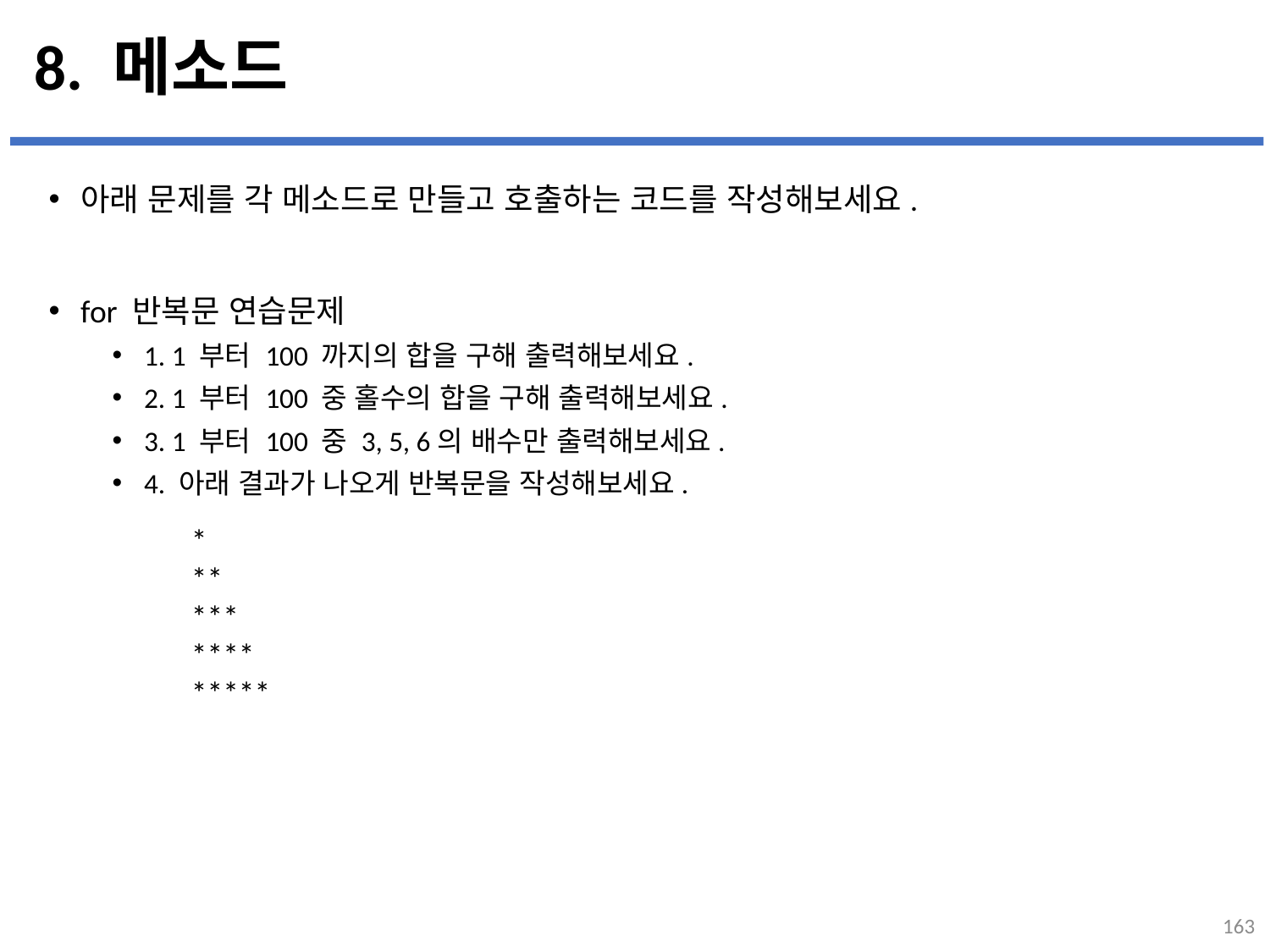

# 8. 메소드
아래 문제를 각 메소드로 만들고 호출하는 코드를 작성해보세요.

for 반복문 연습문제
1. 1 부터 100 까지의 합을 구해 출력해보세요.
2. 1 부터 100 중 홀수의 합을 구해 출력해보세요.
3. 1 부터 100 중 3, 5, 6의 배수만 출력해보세요.
4. 아래 결과가 나오게 반복문을 작성해보세요.
...

설명
*
**
***
****
*****
163